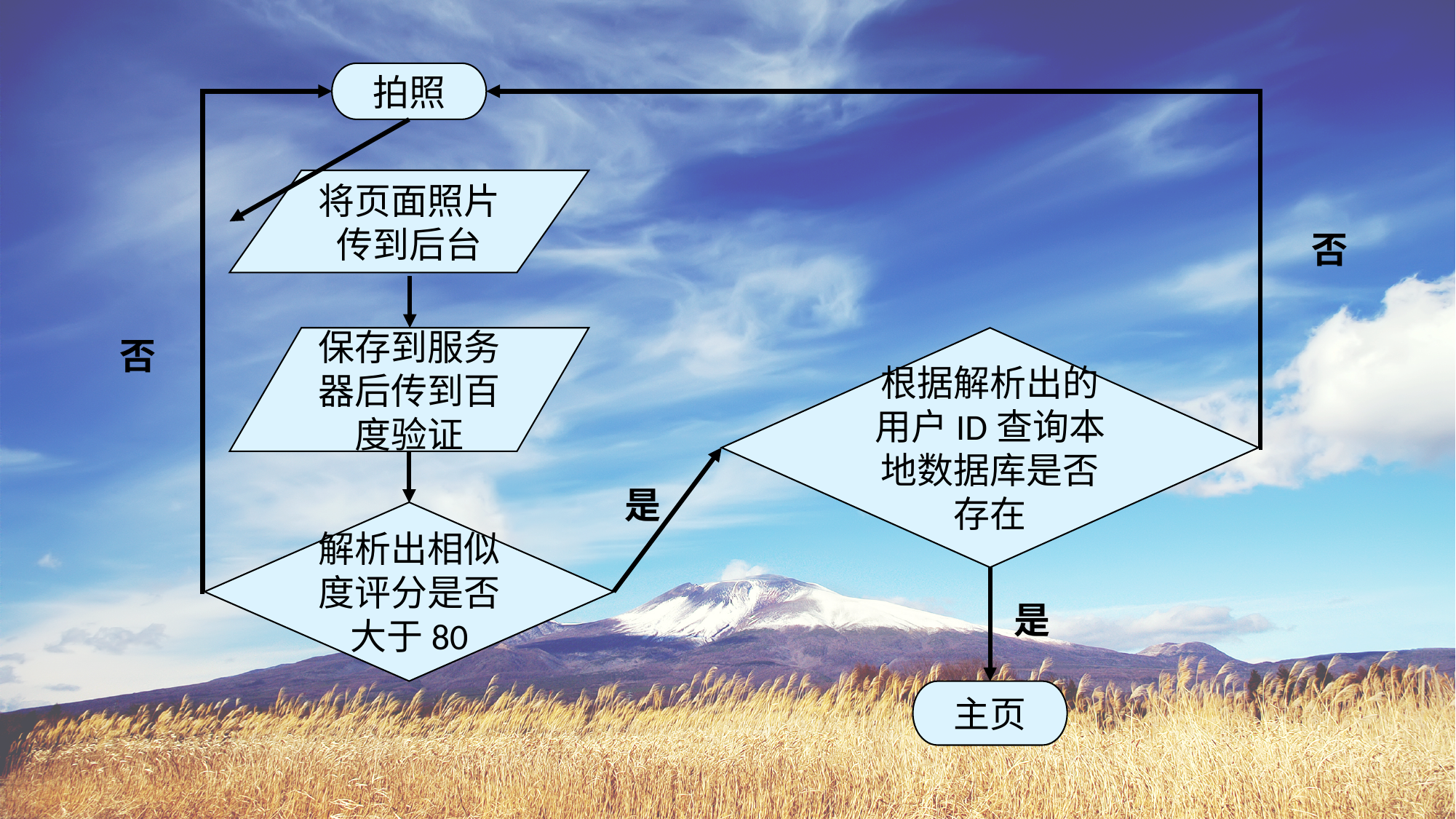

拍照
将页面照片传到后台
否
否
保存到服务器后传到百度验证
根据解析出的用户ID查询本地数据库是否存在
是
解析出相似度评分是否大于80
是
主页